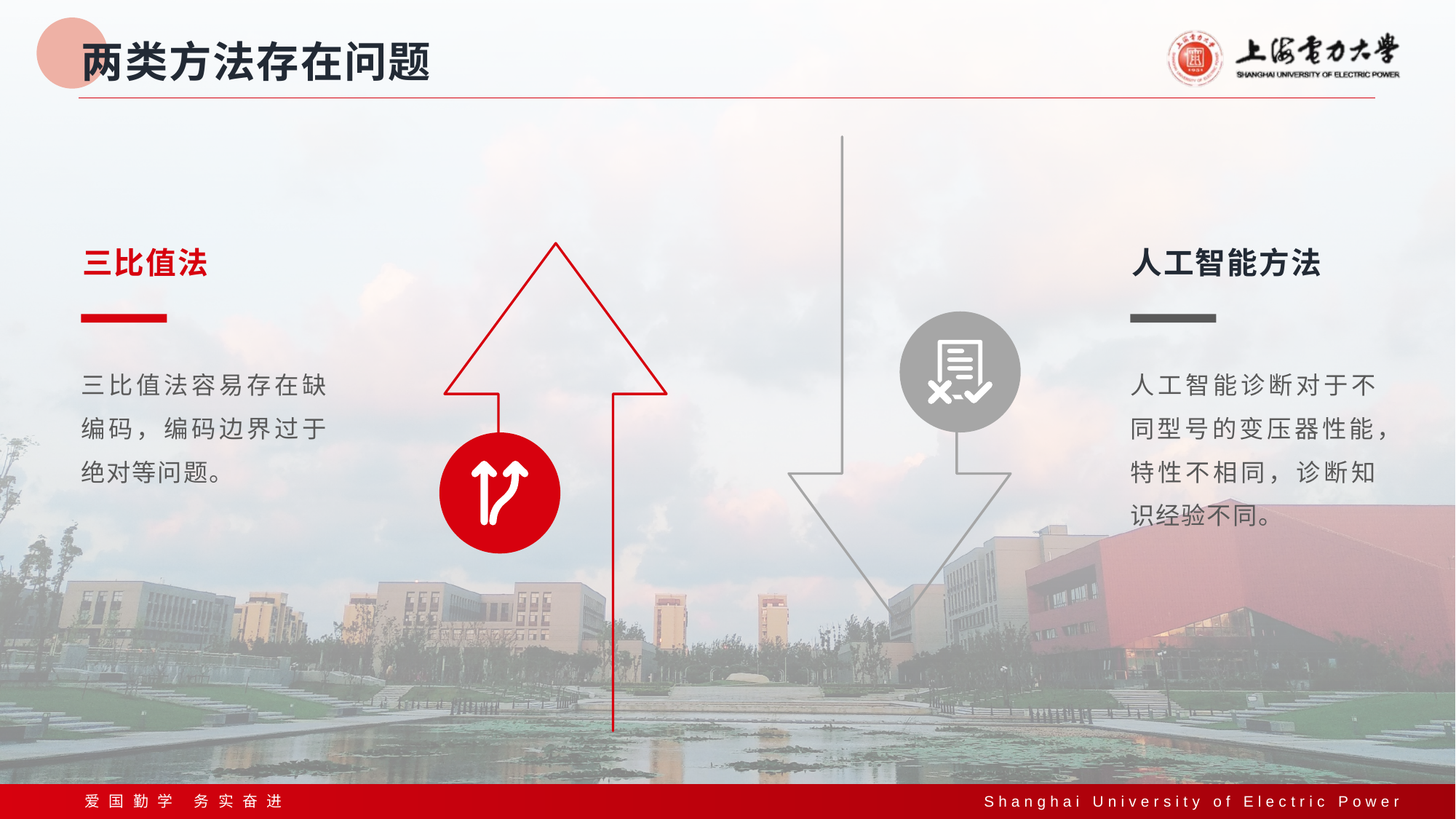

# 两类方法存在问题

三比值法

三比值法容易存在缺编码，编码边界过于绝对等问题。
人工智能方法

人工智能诊断对于不同型号的变压器性能，特性不相同，诊断知识经验不同。